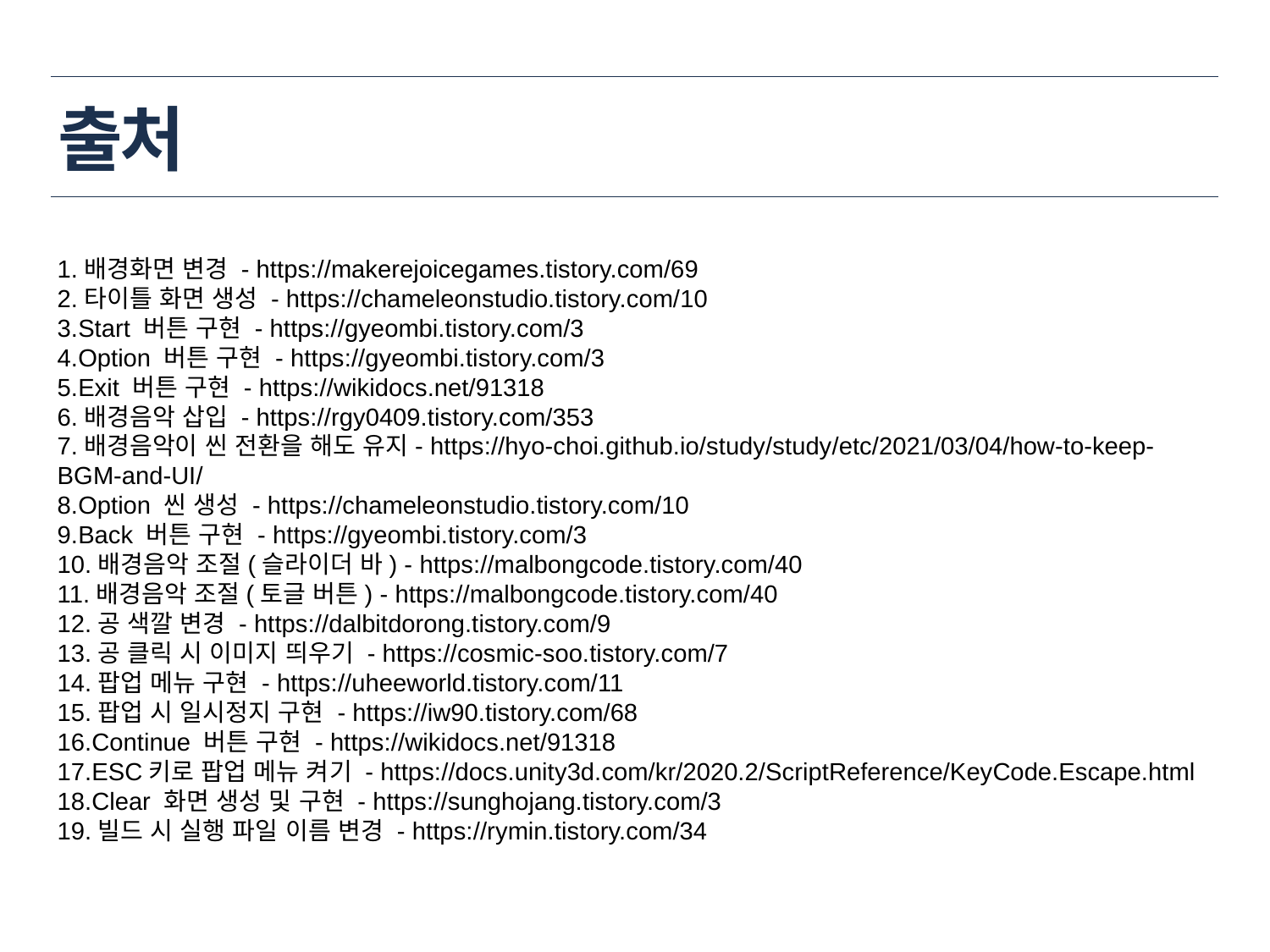

# 출처
1.배경화면 변경 - https://makerejoicegames.tistory.com/69
2.타이틀 화면 생성 - https://chameleonstudio.tistory.com/10
3.Start 버튼 구현 - https://gyeombi.tistory.com/3
4.Option 버튼 구현 - https://gyeombi.tistory.com/3
5.Exit 버튼 구현 - https://wikidocs.net/91318
6.배경음악 삽입 - https://rgy0409.tistory.com/353
7.배경음악이 씬 전환을 해도 유지- https://hyo-choi.github.io/study/study/etc/2021/03/04/how-to-keep-BGM-and-UI/
8.Option 씬 생성 - https://chameleonstudio.tistory.com/10
9.Back 버튼 구현 - https://gyeombi.tistory.com/3
10.배경음악 조절(슬라이더 바) - https://malbongcode.tistory.com/40
11.배경음악 조절(토글 버튼) - https://malbongcode.tistory.com/40
12.공 색깔 변경 - https://dalbitdorong.tistory.com/9
13.공 클릭 시 이미지 띄우기 - https://cosmic-soo.tistory.com/7
14.팝업 메뉴 구현 - https://uheeworld.tistory.com/11
15.팝업 시 일시정지 구현 - https://iw90.tistory.com/68
16.Continue 버튼 구현 - https://wikidocs.net/91318
17.ESC키로 팝업 메뉴 켜기 - https://docs.unity3d.com/kr/2020.2/ScriptReference/KeyCode.Escape.html
18.Clear 화면 생성 및 구현 - https://sunghojang.tistory.com/3
19.빌드 시 실행 파일 이름 변경 - https://rymin.tistory.com/34